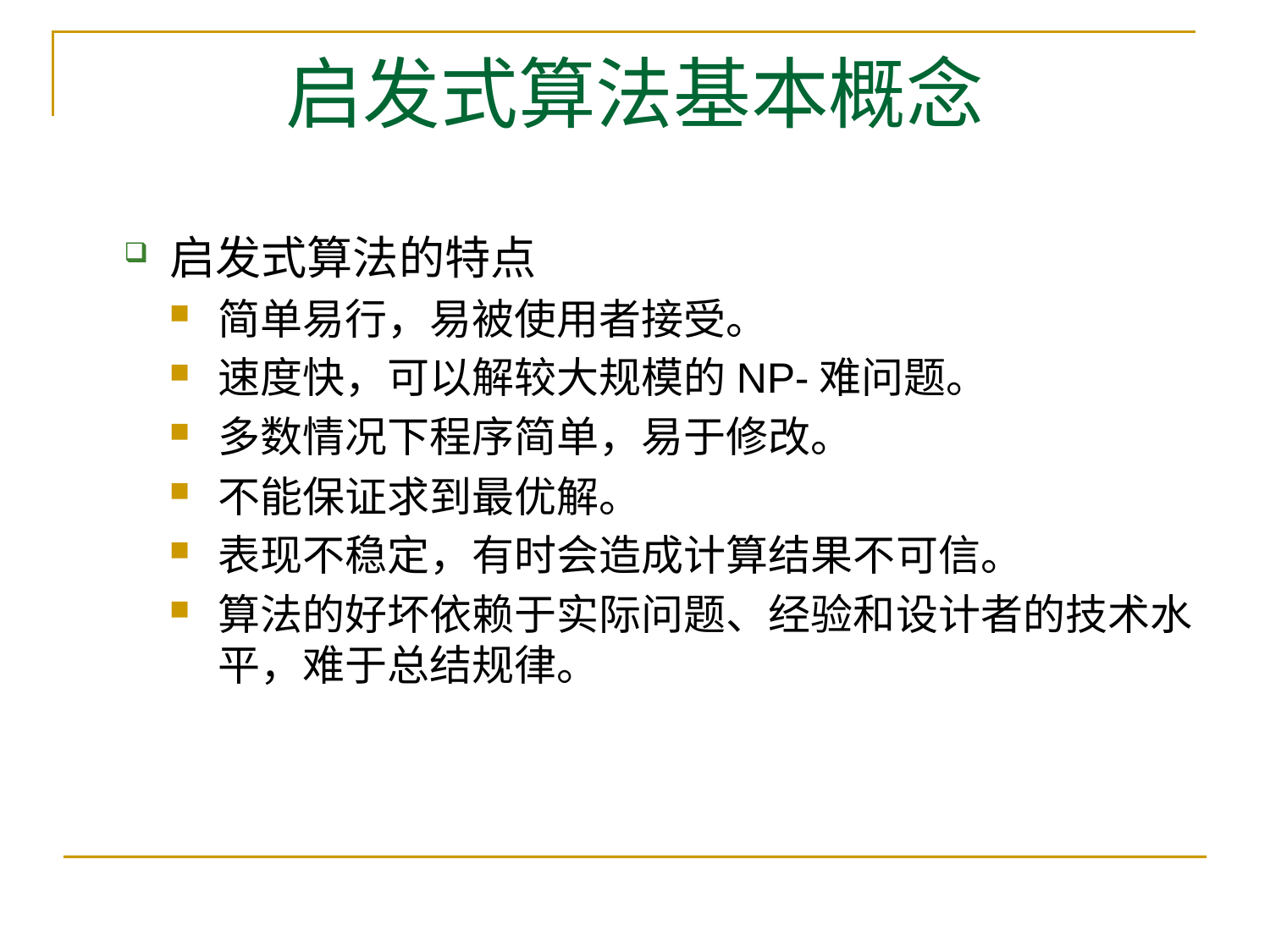

# 启发式算法基本概念
启发式算法的特点
简单易行，易被使用者接受。
速度快，可以解较大规模的NP-难问题。
多数情况下程序简单，易于修改。
不能保证求到最优解。
表现不稳定，有时会造成计算结果不可信。
算法的好坏依赖于实际问题、经验和设计者的技术水平，难于总结规律。